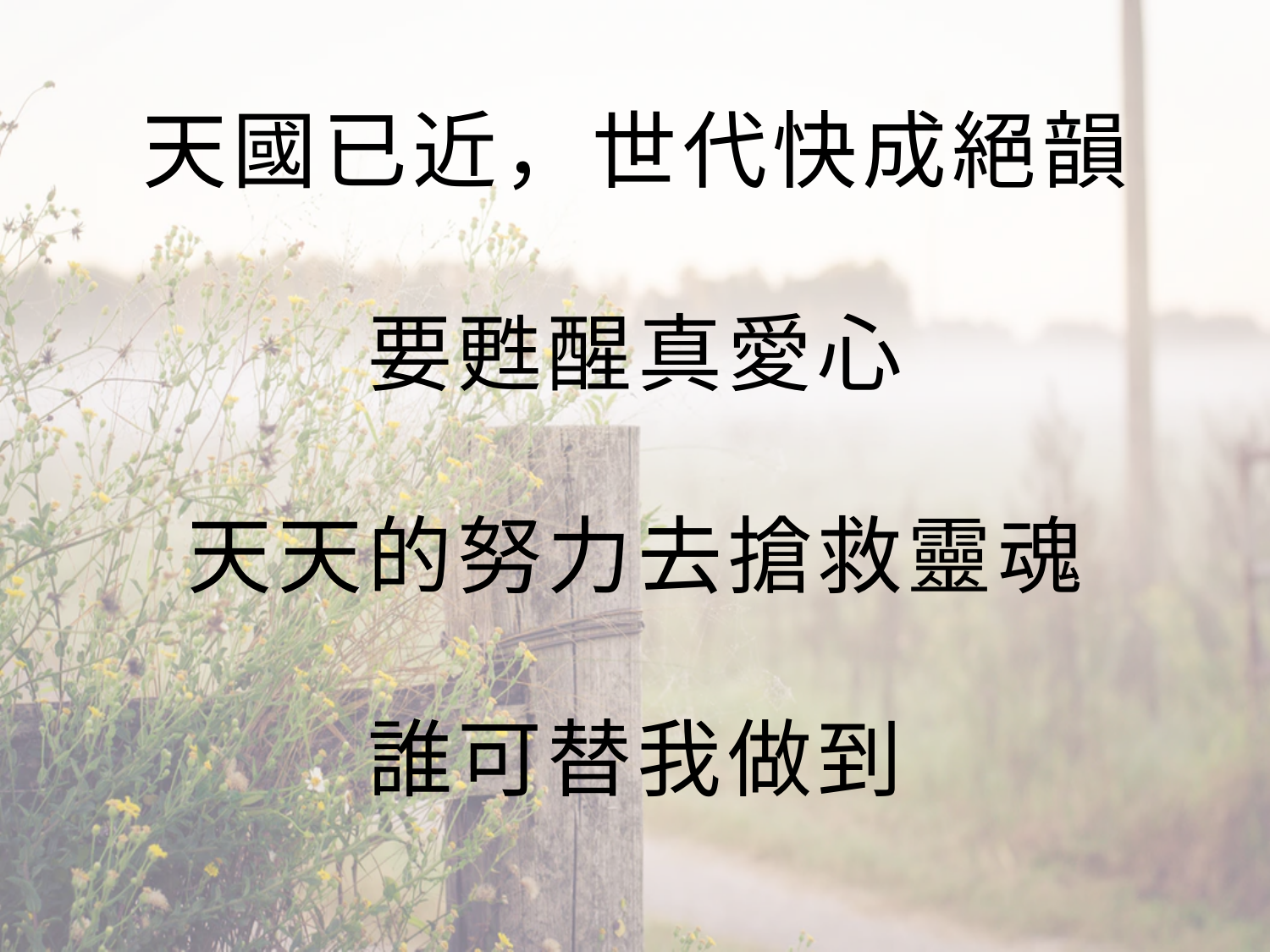

天國已近，世代快成絕韻
要甦醒真愛心
天天的努力去搶救靈魂
誰可替我做到